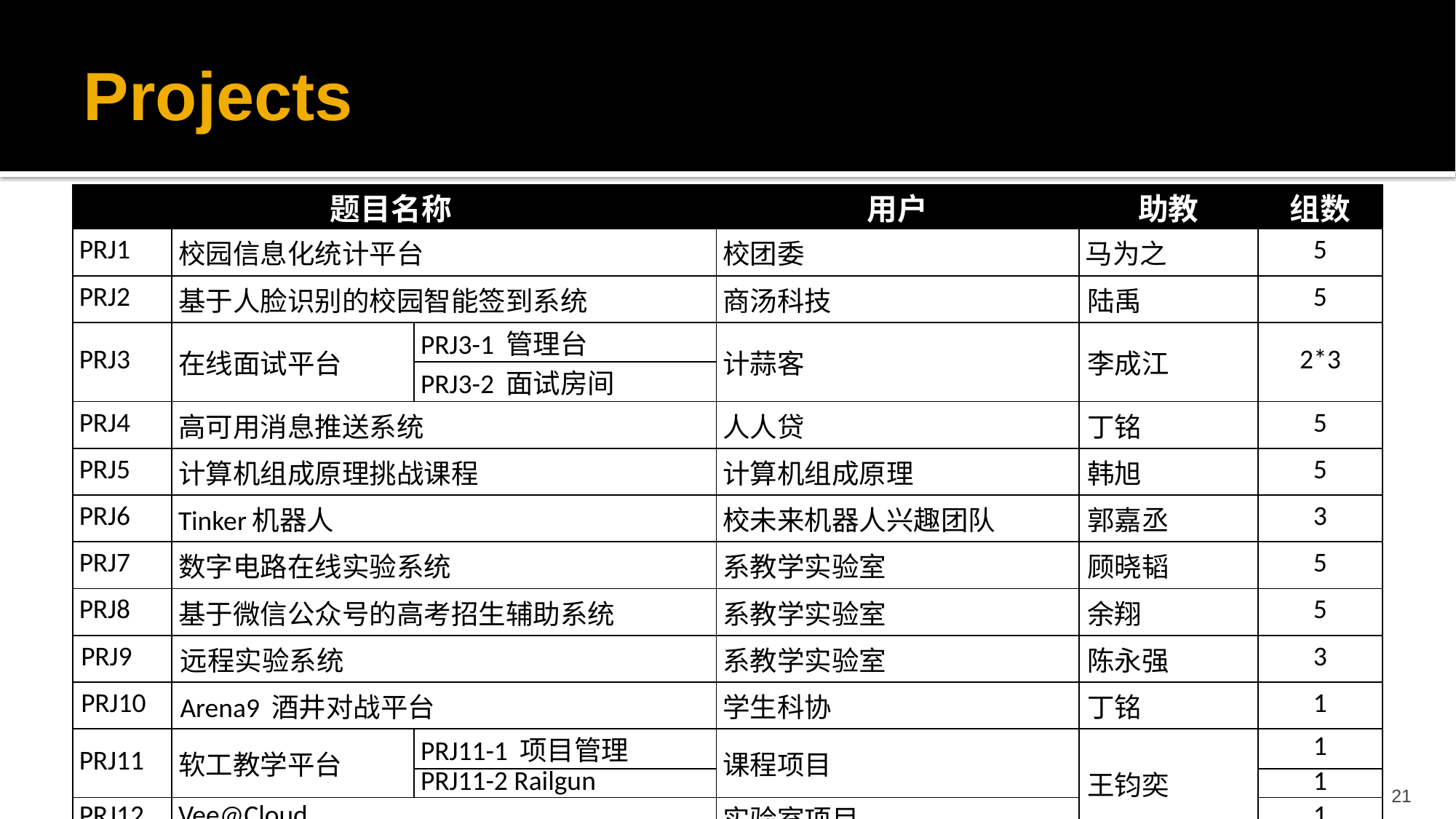

# Projects
| 题目名称 |  |  | 用户 | 助教 | 组数 |
| --- | --- | --- | --- | --- | --- |
| PRJ1 | 校园信息化统计平台 |  | 校团委 | 马为之 | 5 |
| PRJ2 | 基于人脸识别的校园智能签到系统 |  | 商汤科技 | 陆禹 | 5 |
| PRJ3 | 在线面试平台 | PRJ3-1 管理台 | 计蒜客 | 李成江 | 2\*3 |
|  |  | PRJ3-2 面试房间 |  |  |  |
| PRJ4 | 高可用消息推送系统 |  | 人人贷 | 丁铭 | 5 |
| PRJ5 | 计算机组成原理挑战课程 |  | 计算机组成原理 | 韩旭 | 5 |
| PRJ6 | Tinker机器人 |  | 校未来机器人兴趣团队 | 郭嘉丞 | 3 |
| PRJ7 | 数字电路在线实验系统 |  | 系教学实验室 | 顾晓韬 | 5 |
| PRJ8 | 基于微信公众号的高考招生辅助系统 |  | 系教学实验室 | 余翔 | 5 |
| PRJ9 | 远程实验系统 |  | 系教学实验室 | 陈永强 | 3 |
| PRJ10 | Arena9 酒井对战平台 |  | 学生科协 | 丁铭 | 1 |
| PRJ11 | 软工教学平台 | PRJ11-1 项目管理 | 课程项目 | 王钧奕 | 1 |
|  |  | PRJ11-2 Railgun |  |  | 1 |
| PRJ12 | Vee@Cloud |  | 实验室项目 |  | 1 |
21